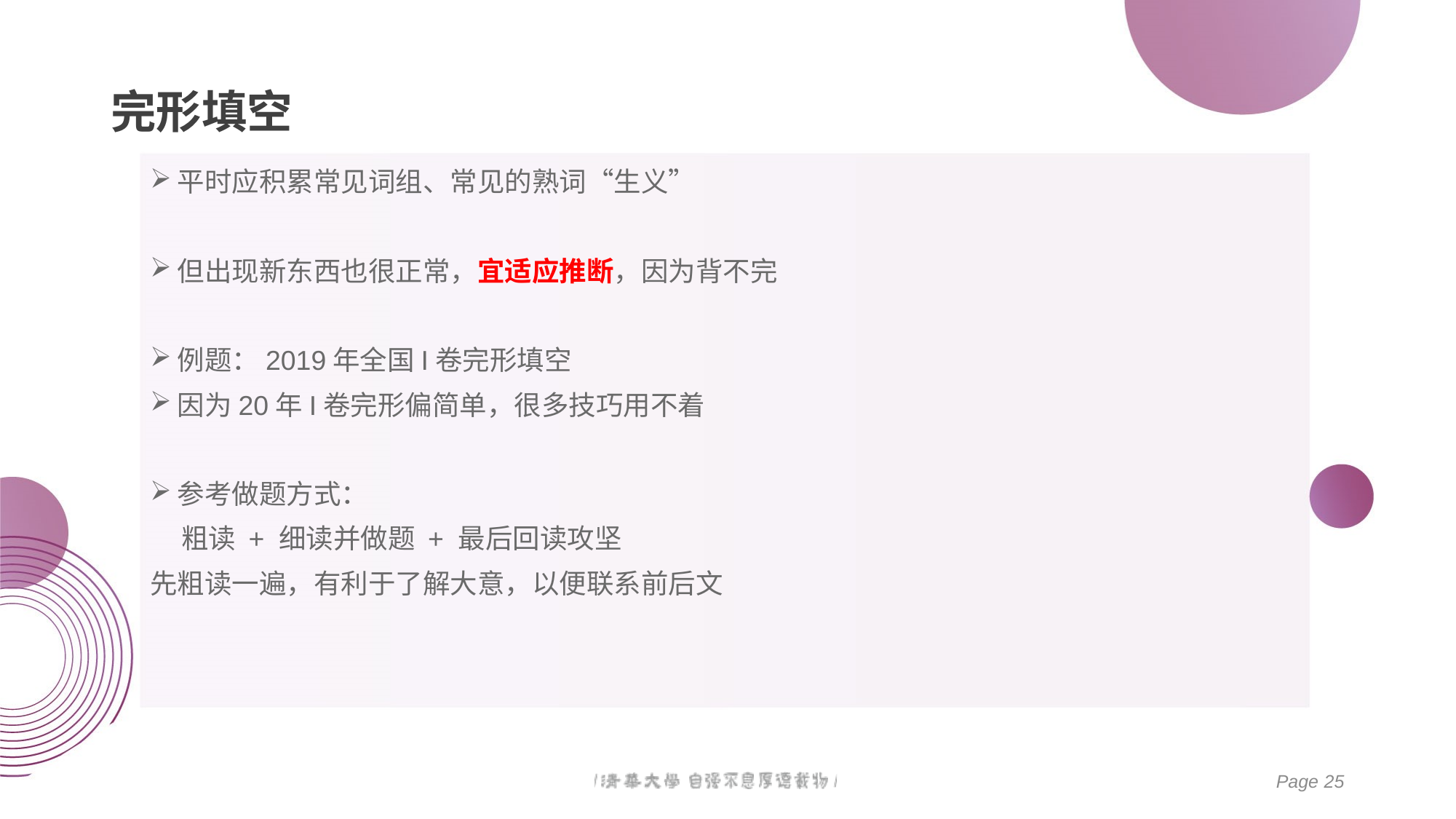

# 完形填空
平时应积累常见词组、常见的熟词“生义”

但出现新东西也很正常，宜适应推断，因为背不完

例题：2019年全国I卷完形填空
因为20年I卷完形偏简单，很多技巧用不着

参考做题方式：
    粗读 + 细读并做题 + 最后回读攻坚
先粗读一遍，有利于了解大意，以便联系前后文
Page 25